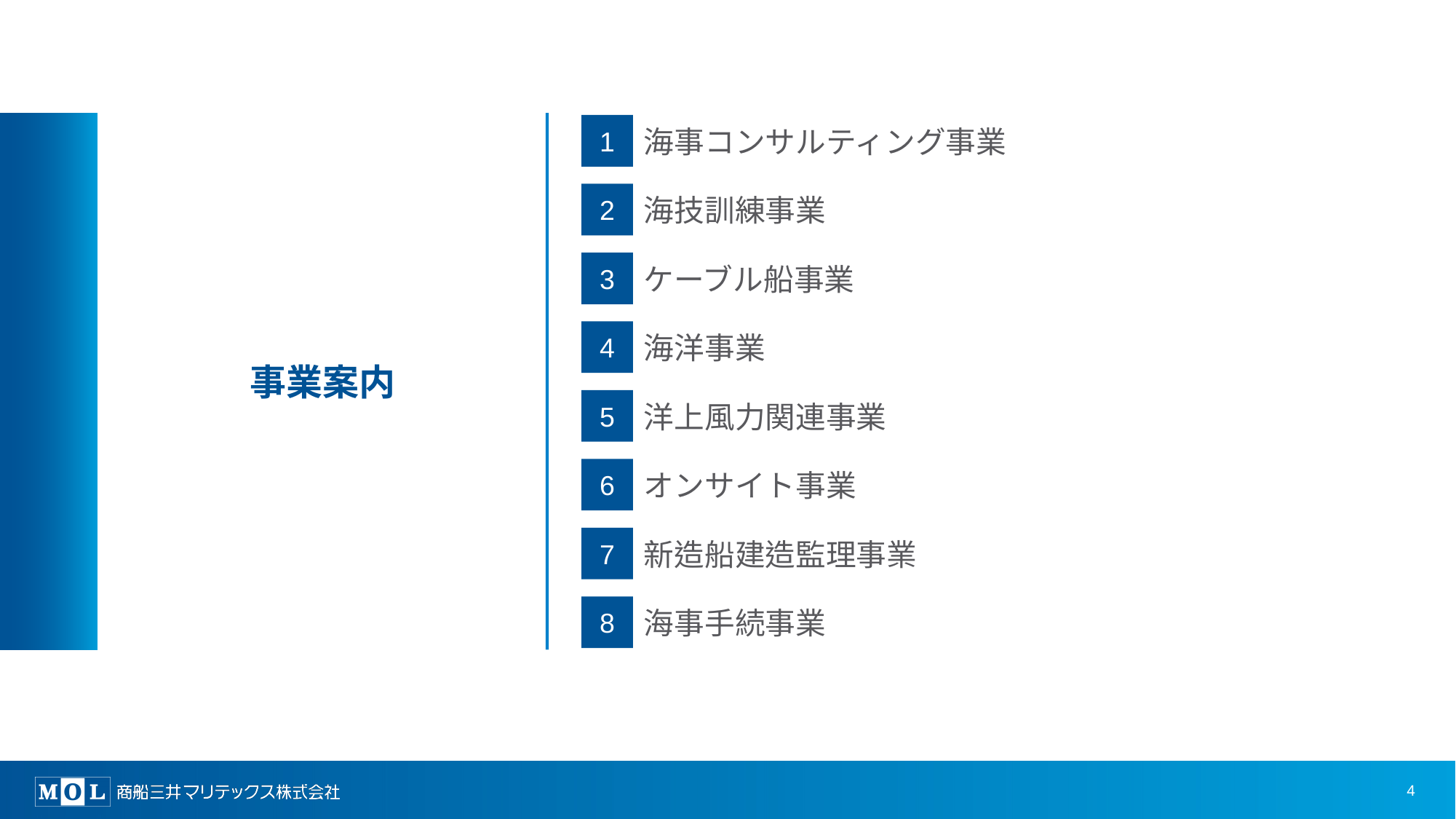

# 事業案内
1
海事コンサルティング事業
2
海技訓練事業
3
ケーブル船事業
4
海洋事業
5
洋上風力関連事業
6
オンサイト事業
7
新造船建造監理事業
8
海事手続事業